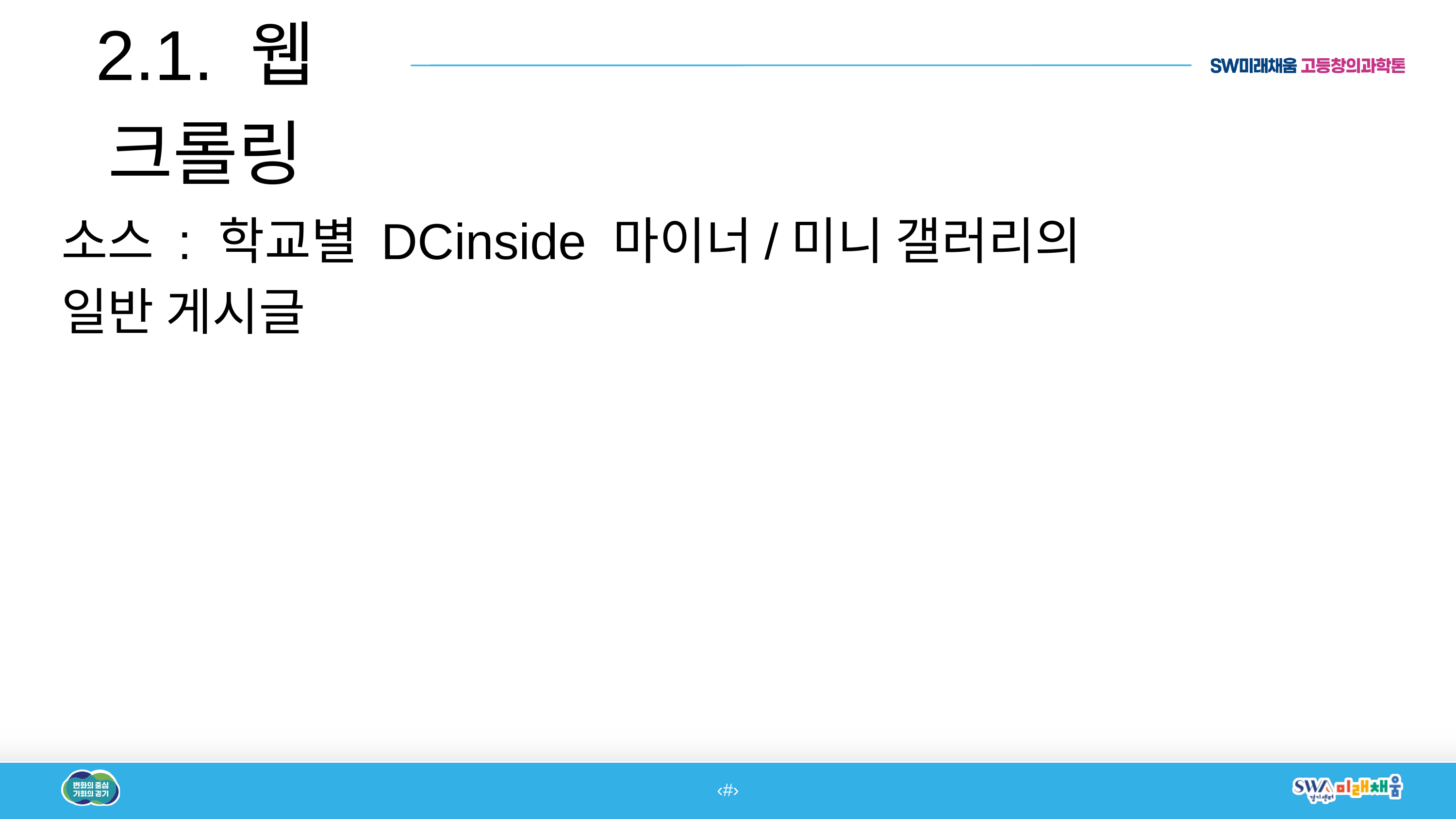

2.1. 웹 크롤링

소스 : 학교별 DCinside 마이너/미니 갤러리의 일반 게시글

‹#›